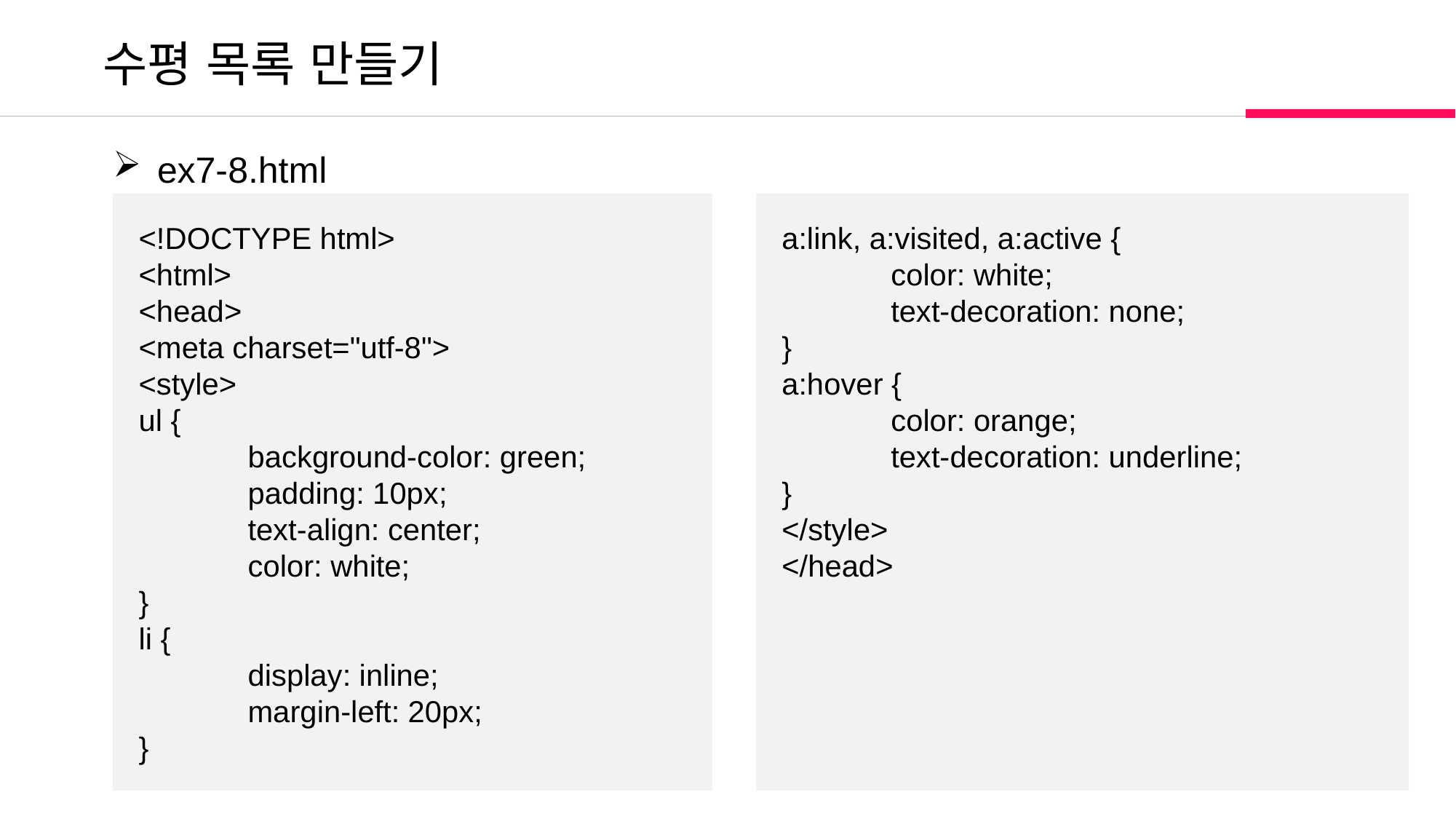

수평 목록 만들기

 ex7-8.html
<!DOCTYPE html>
<html>
<head>
<meta charset="utf-8">
<style>
ul {
	background-color: green;
	padding: 10px;
	text-align: center;
	color: white;
}
li {
	display: inline;
	margin-left: 20px;
}
a:link, a:visited, a:active {
	color: white;
	text-decoration: none;
}
a:hover {
	color: orange;
	text-decoration: underline;
}
</style>
</head>